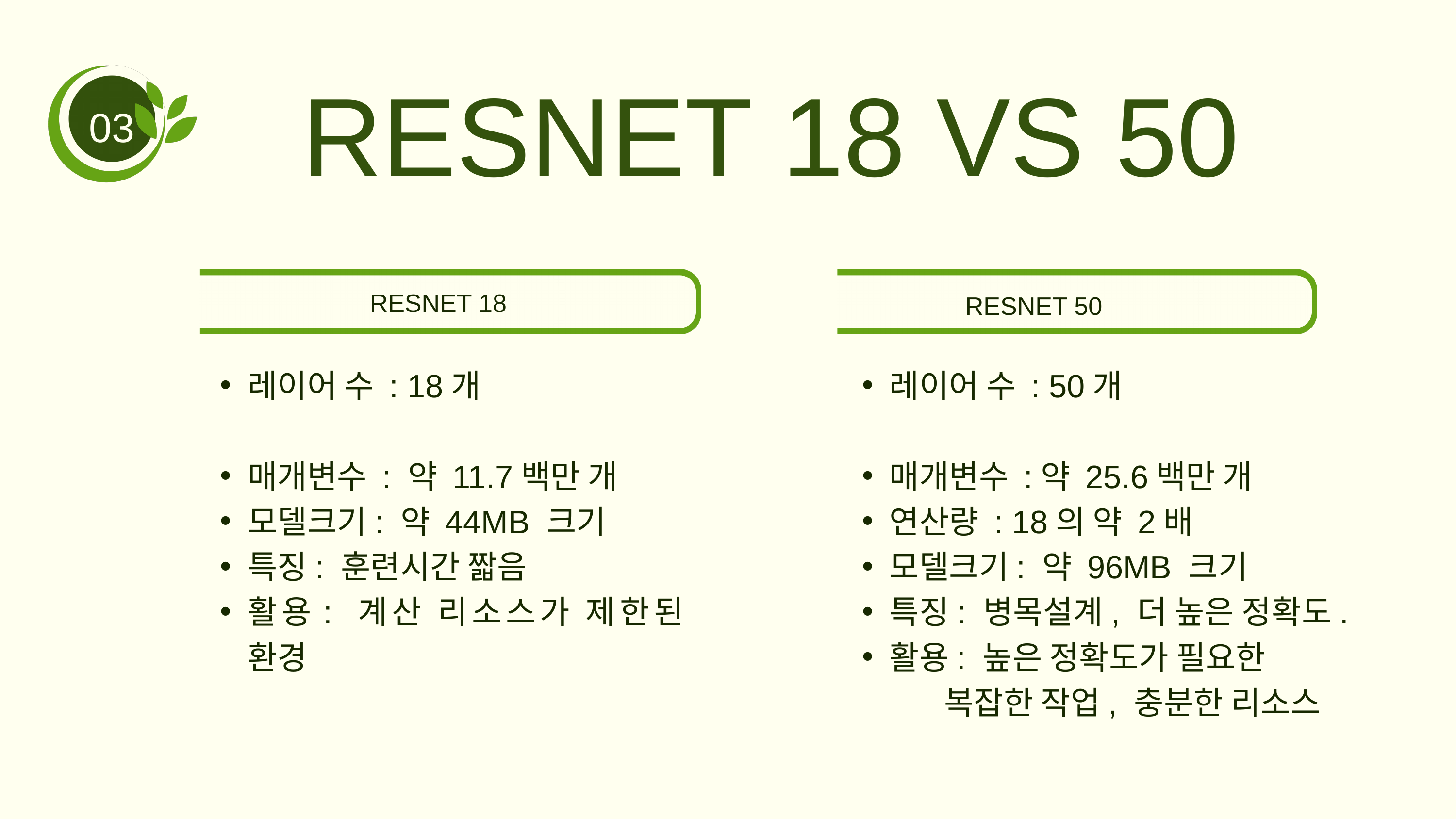

RESNET 18 VS 50

03

RESNET 18
RESNET 50
레이어 수 : 18개

매개변수 : 약 11.7백만 개
모델크기: 약 44MB 크기
특징: 훈련시간 짧음
활용: 계산 리소스가 제한된 환경

레이어 수 : 50개

매개변수 :약 25.6백만 개
연산량 : 18의 약 2배
모델크기: 약 96MB 크기
특징: 병목설계, 더 높은 정확도.
활용: 높은 정확도가 필요한
              복잡한 작업, 충분한 리소스